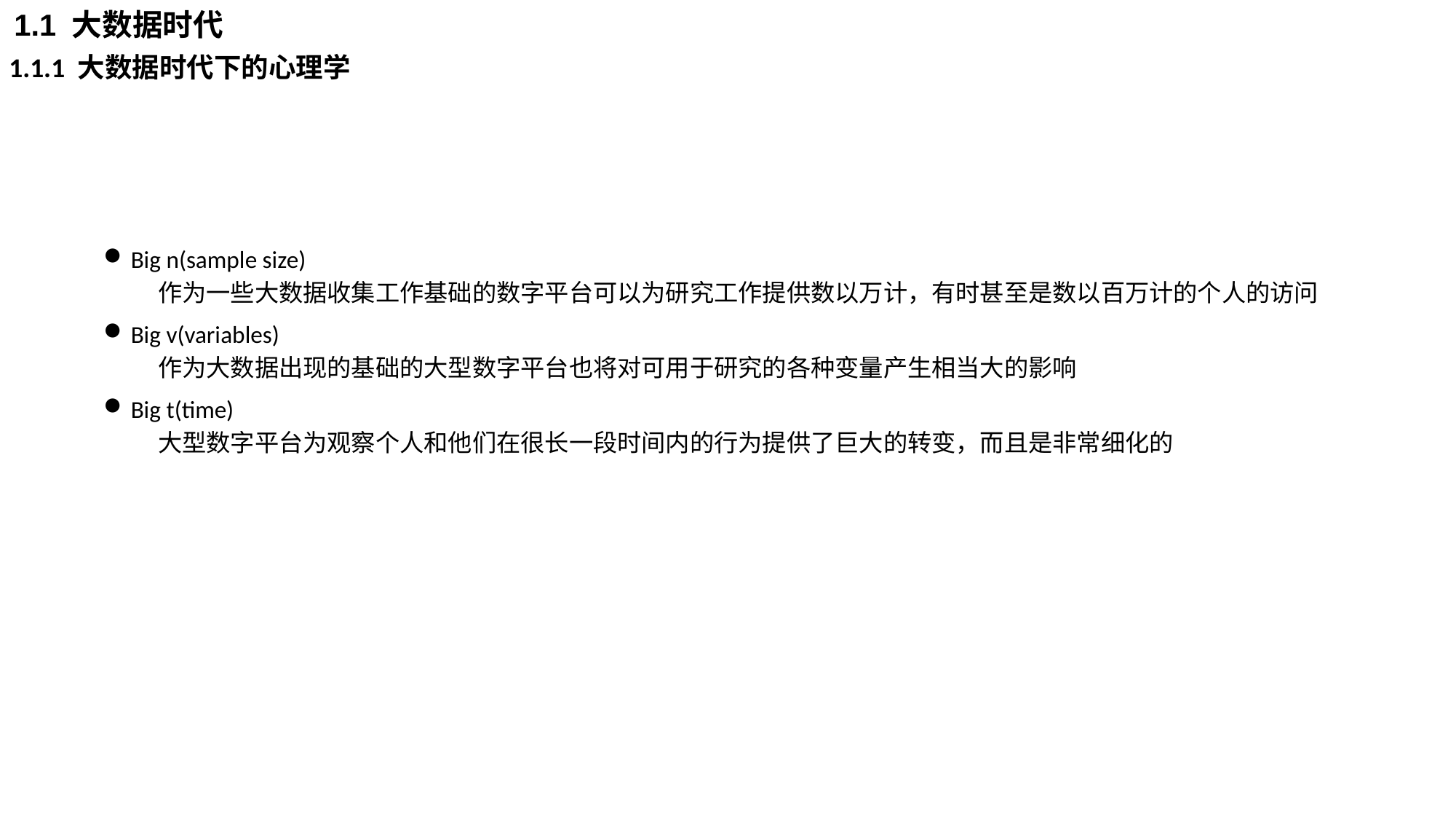

1.1 大数据时代
1.1.1 大数据时代下的心理学
Big n(sample size)
作为一些大数据收集工作基础的数字平台可以为研究工作提供数以万计，有时甚至是数以百万计的个人的访问
Big v(variables)
作为大数据出现的基础的大型数字平台也将对可用于研究的各种变量产生相当大的影响
Big t(time)
大型数字平台为观察个人和他们在很长一段时间内的行为提供了巨大的转变，而且是非常细化的